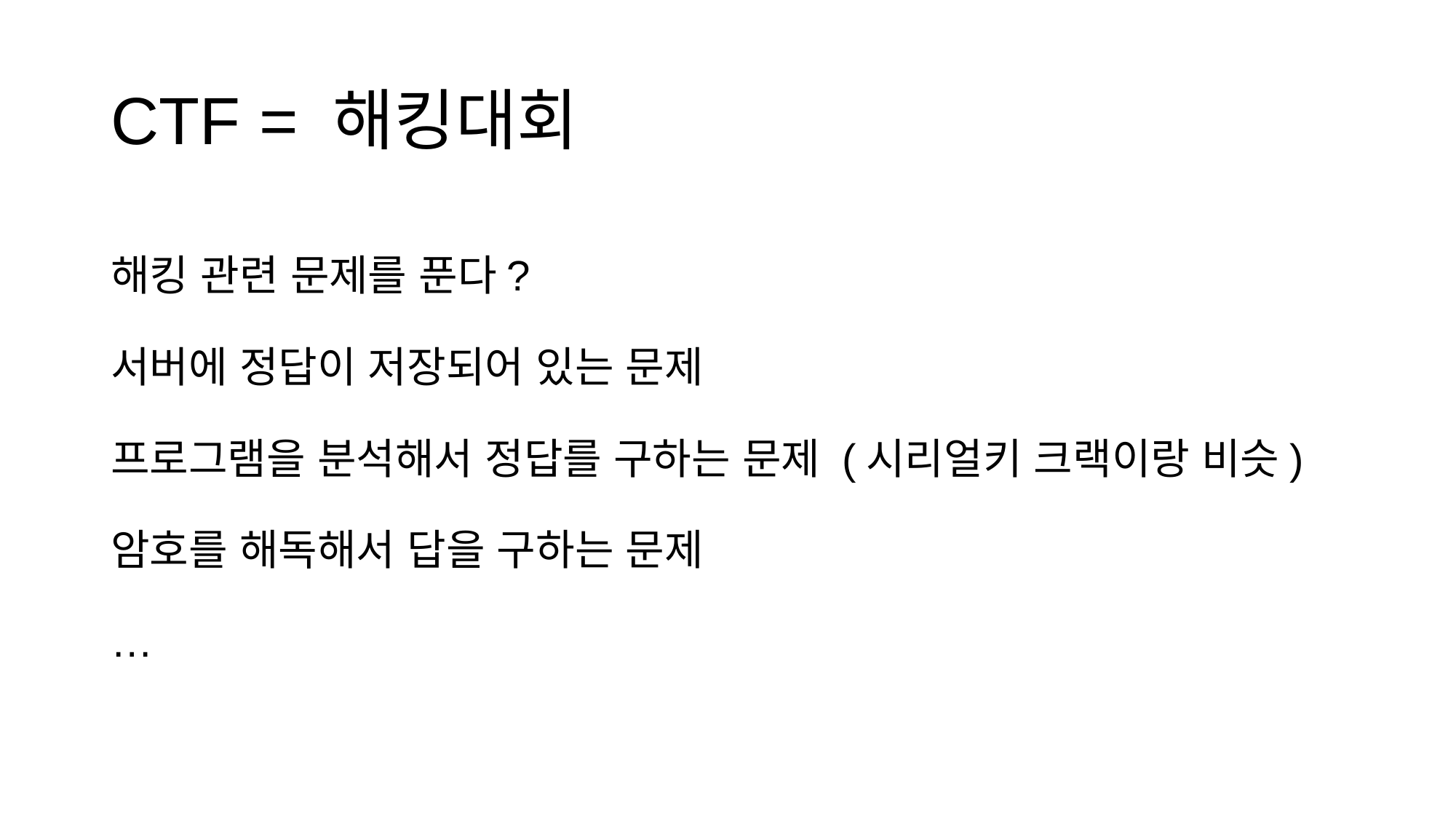

# CTF = 해킹대회
해킹 관련 문제를 푼다?
서버에 정답이 저장되어 있는 문제
프로그램을 분석해서 정답를 구하는 문제 (시리얼키 크랙이랑 비슷)
암호를 해독해서 답을 구하는 문제
…